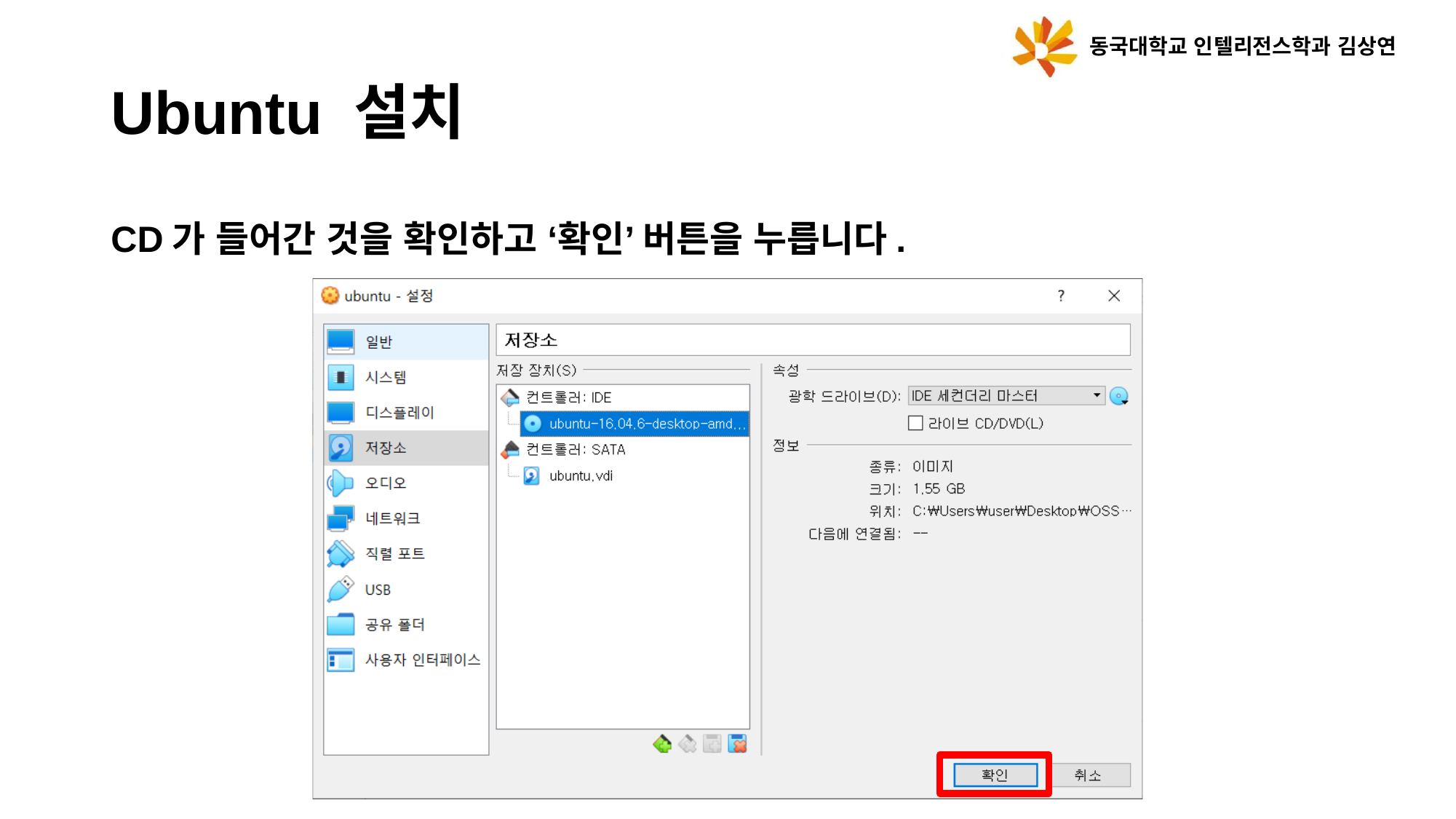

동국대학교 인텔리전스학과 김상연
Ubuntu 설치
CD가 들어간 것을 확인하고 ‘확인’ 버튼을 누릅니다.